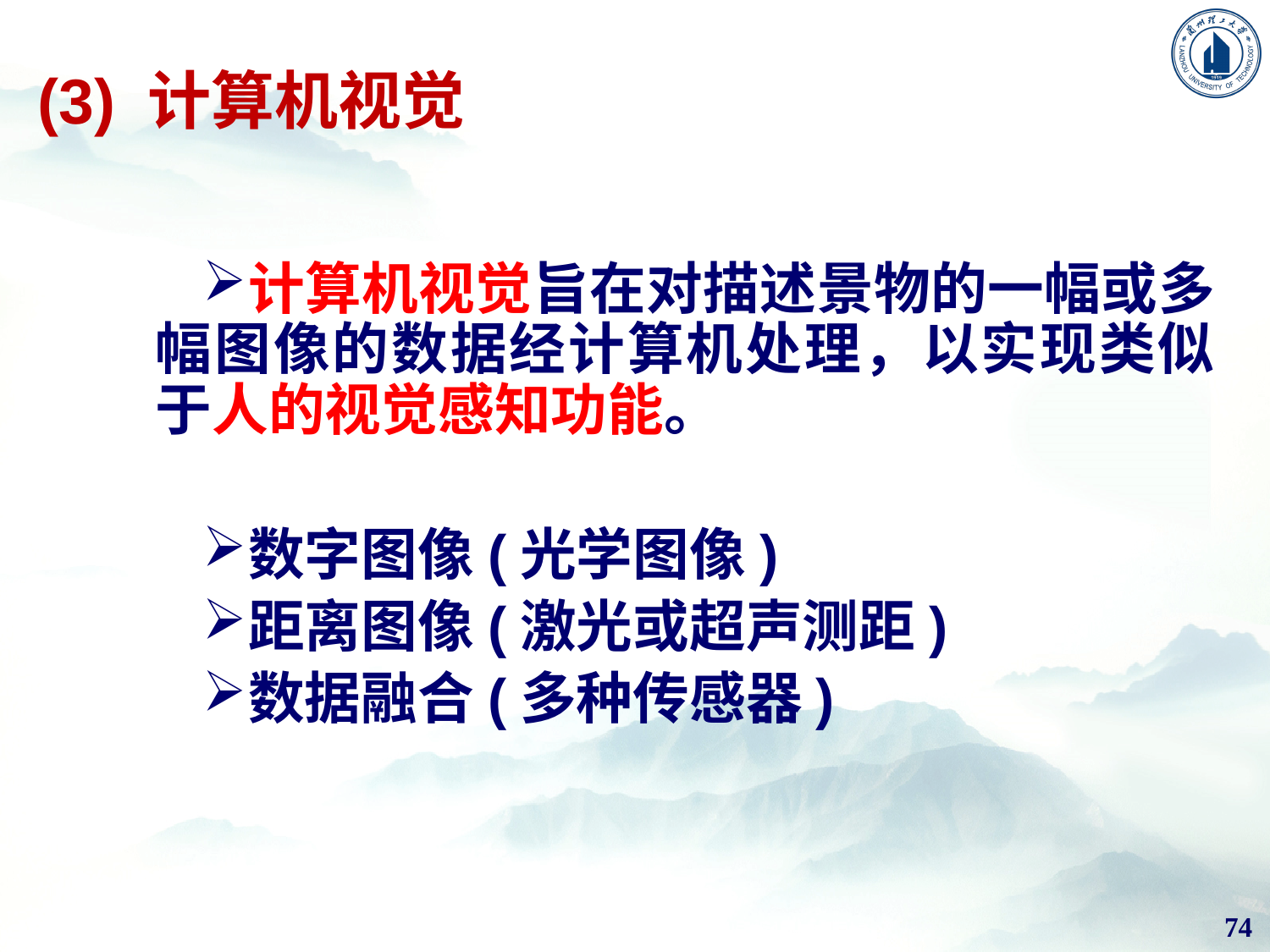

# (3) 计算机视觉
计算机视觉旨在对描述景物的一幅或多幅图像的数据经计算机处理，以实现类似于人的视觉感知功能。

数字图像(光学图像)
距离图像(激光或超声测距)
数据融合(多种传感器)

74